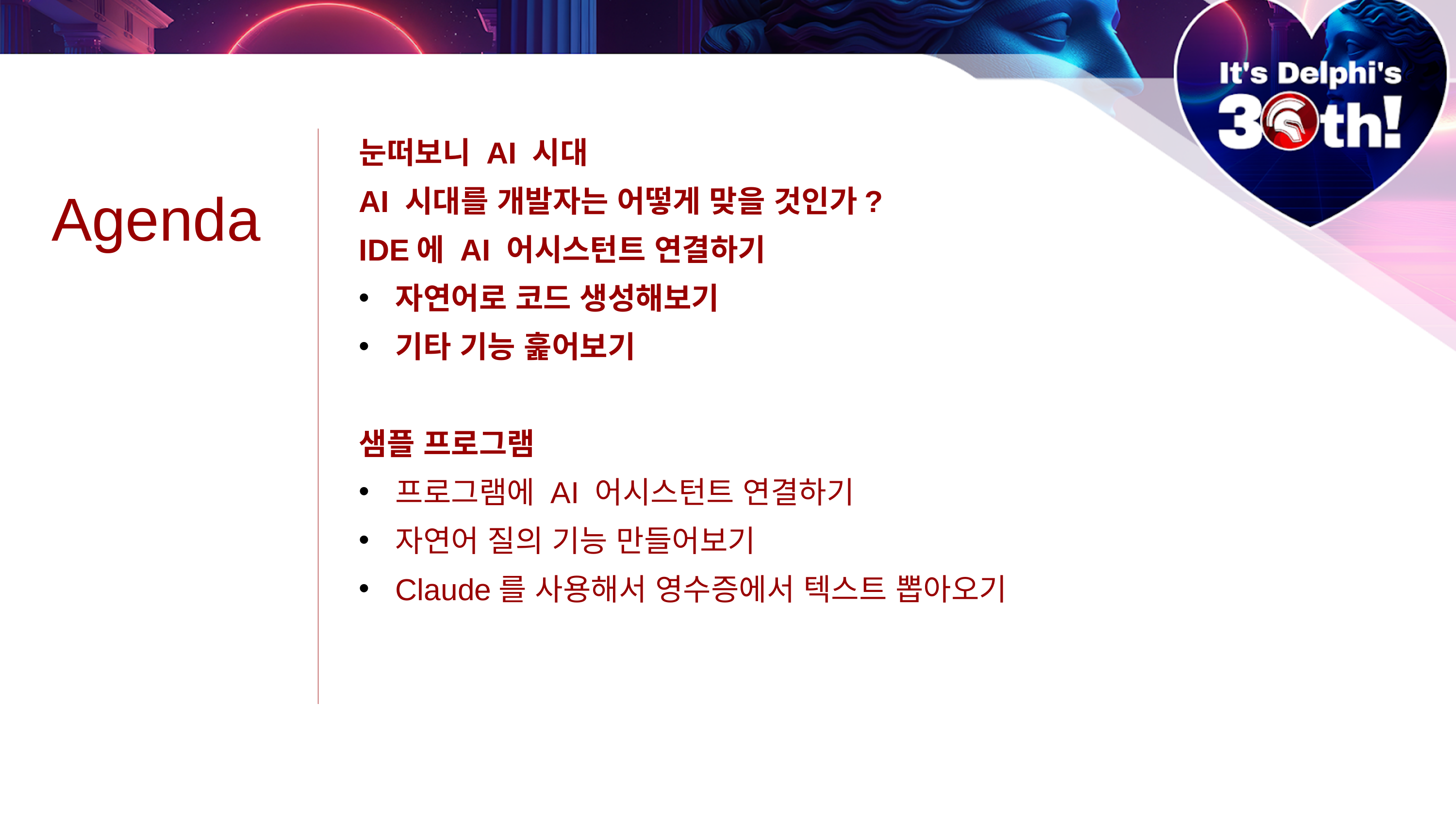

Agenda
눈떠보니 AI 시대
AI 시대를 개발자는 어떻게 맞을 것인가?
IDE에 AI 어시스턴트 연결하기
자연어로 코드 생성해보기
기타 기능 훑어보기

샘플 프로그램
프로그램에 AI 어시스턴트 연결하기
자연어 질의 기능 만들어보기
Claude를 사용해서 영수증에서 텍스트 뽑아오기